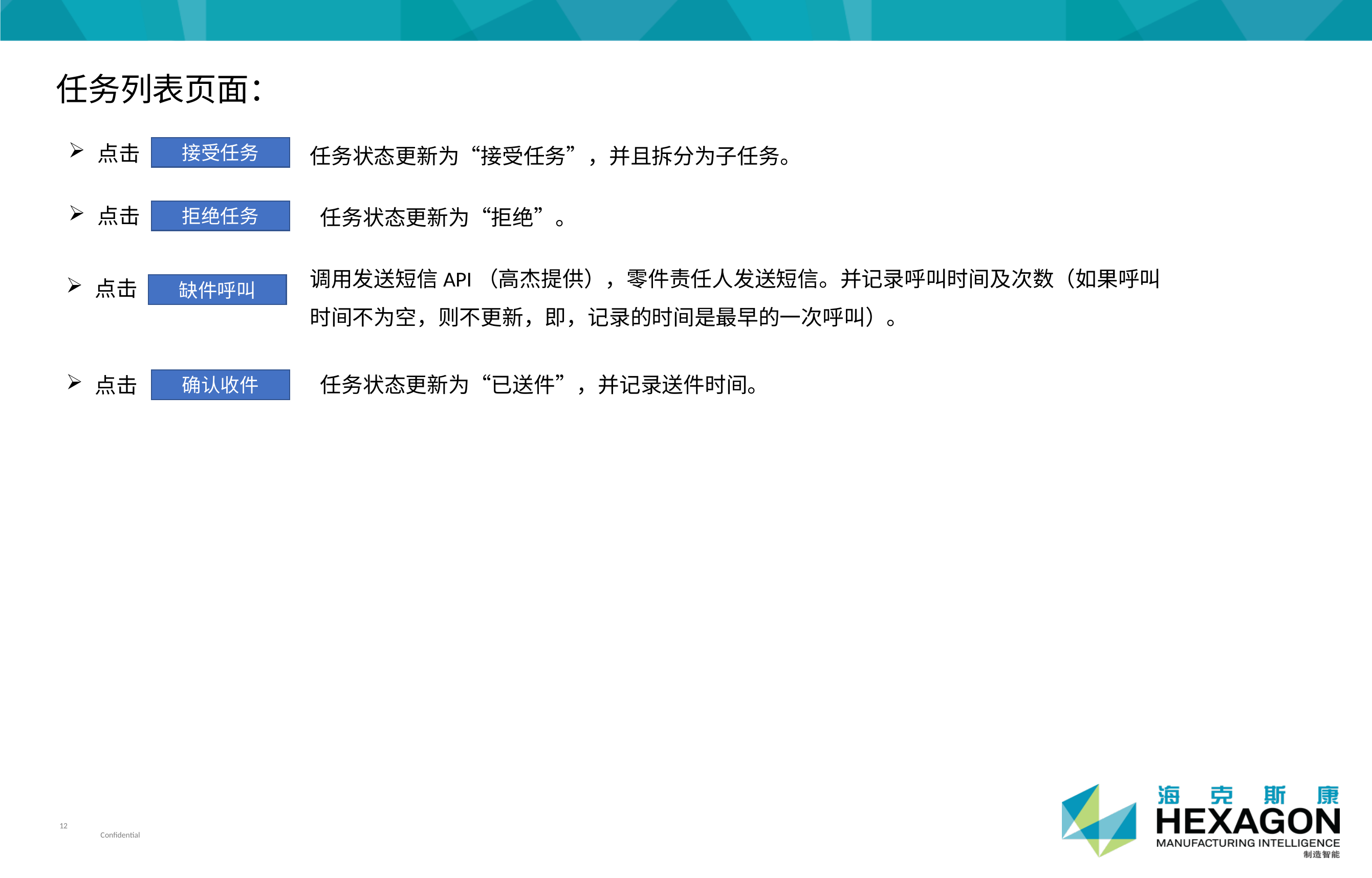

任务列表页面：
点击
接受任务
任务状态更新为“接受任务”，并且拆分为子任务。
点击
任务状态更新为“拒绝”。
拒绝任务
调用发送短信API（高杰提供），零件责任人发送短信。并记录呼叫时间及次数（如果呼叫时间不为空，则不更新，即，记录的时间是最早的一次呼叫）。
点击
缺件呼叫
任务状态更新为“已送件”，并记录送件时间。
点击
确认收件